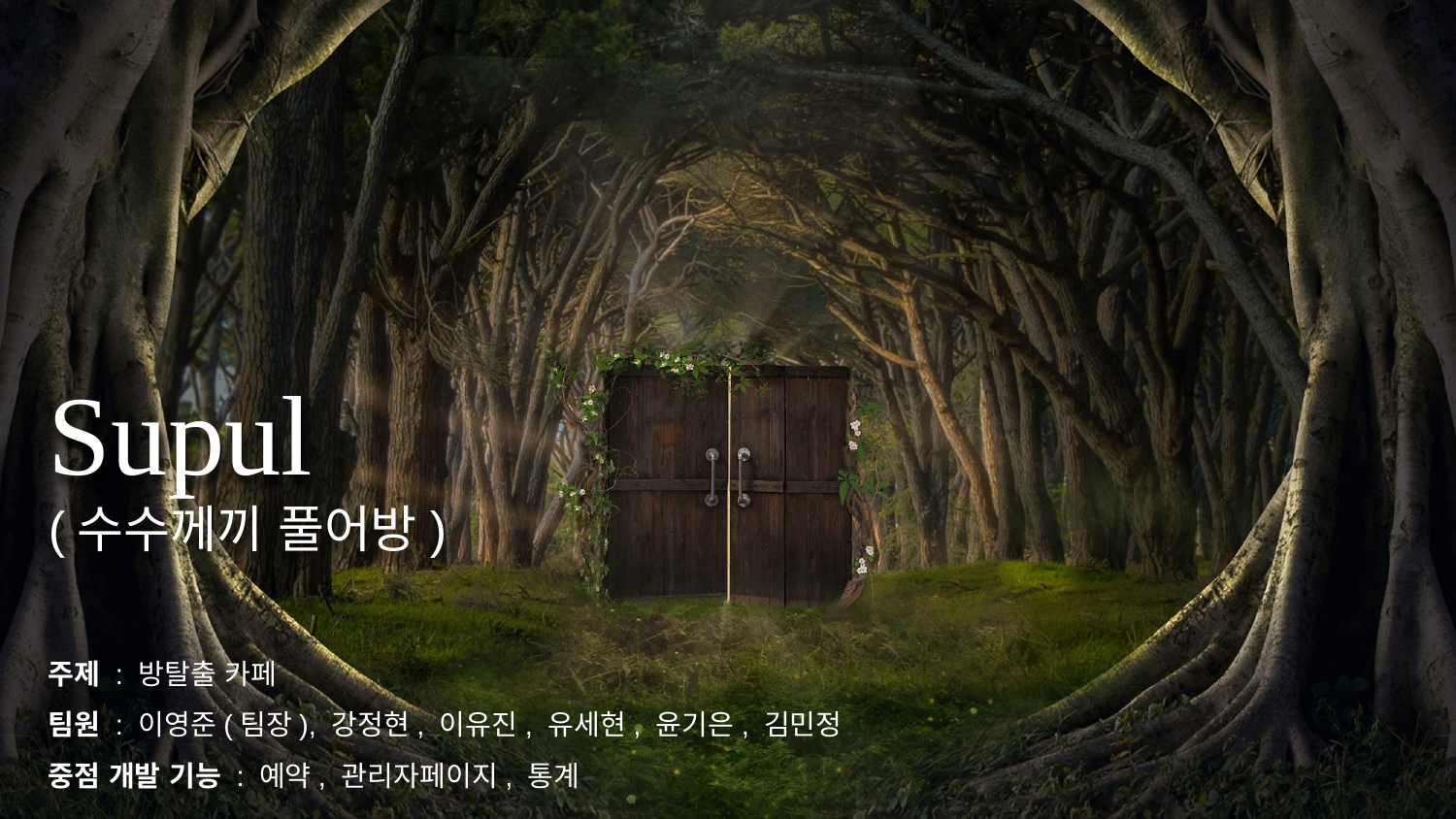

# Supul
(수수께끼 풀어방)
주제 : 방탈출 카페
팀원 : 이영준(팀장), 강정현, 이유진, 유세현, 윤기은, 김민정
중점 개발 기능 : 예약, 관리자페이지, 통계